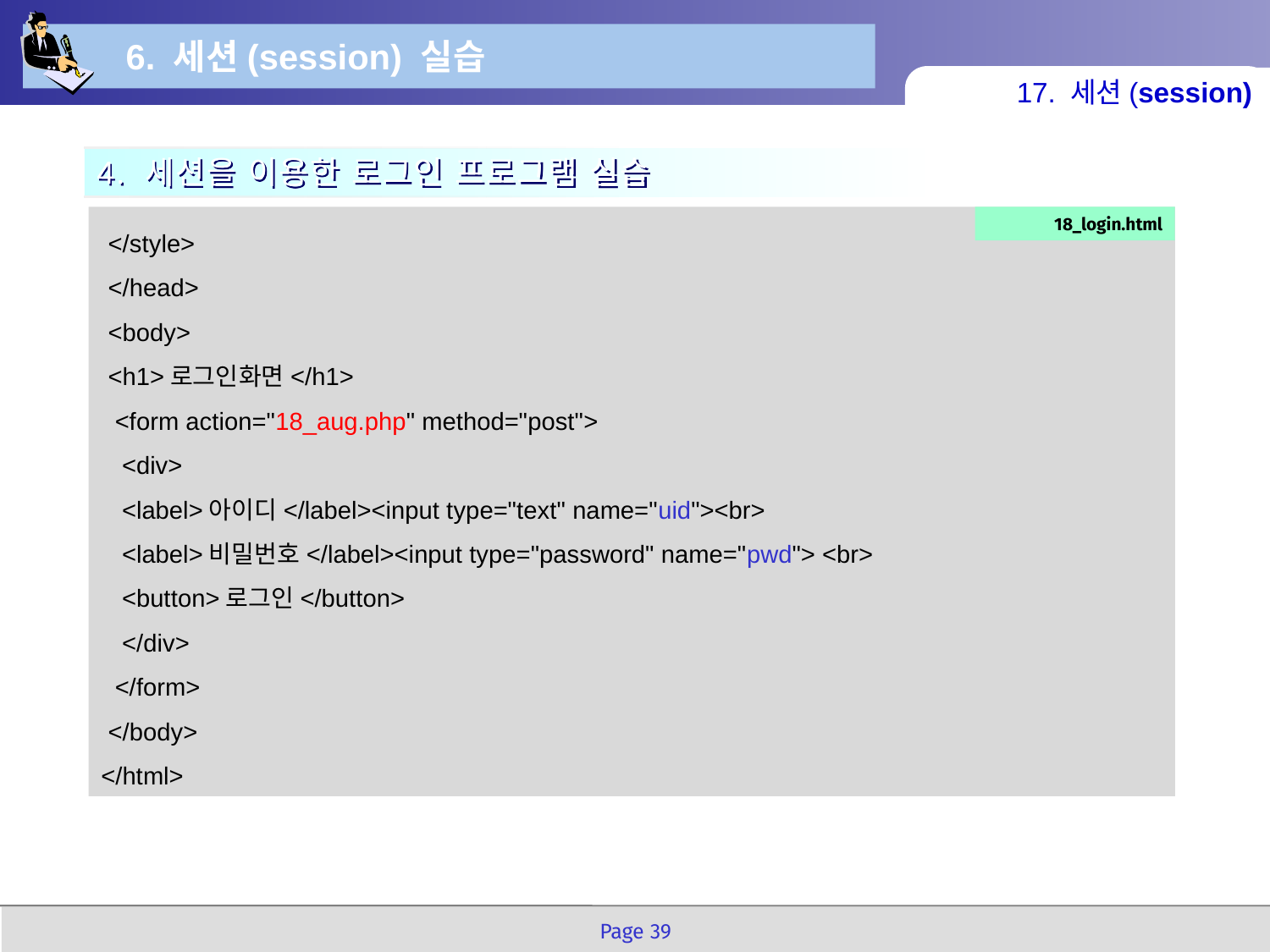

6. 세션(session) 실습
17. 세션(session)
4. 세션을 이용한 로그인 프로그램 실습

 </style>
 </head>
 <body>
 <h1>로그인화면</h1>
  <form action="18_aug.php" method="post">
   <div>
   <label>아이디</label><input type="text" name="uid"><br>
   <label>비밀번호</label><input type="password" name="pwd"> <br>
   <button>로그인</button>
   </div>
  </form>
 </body>
</html>
18_login.html
Page 39